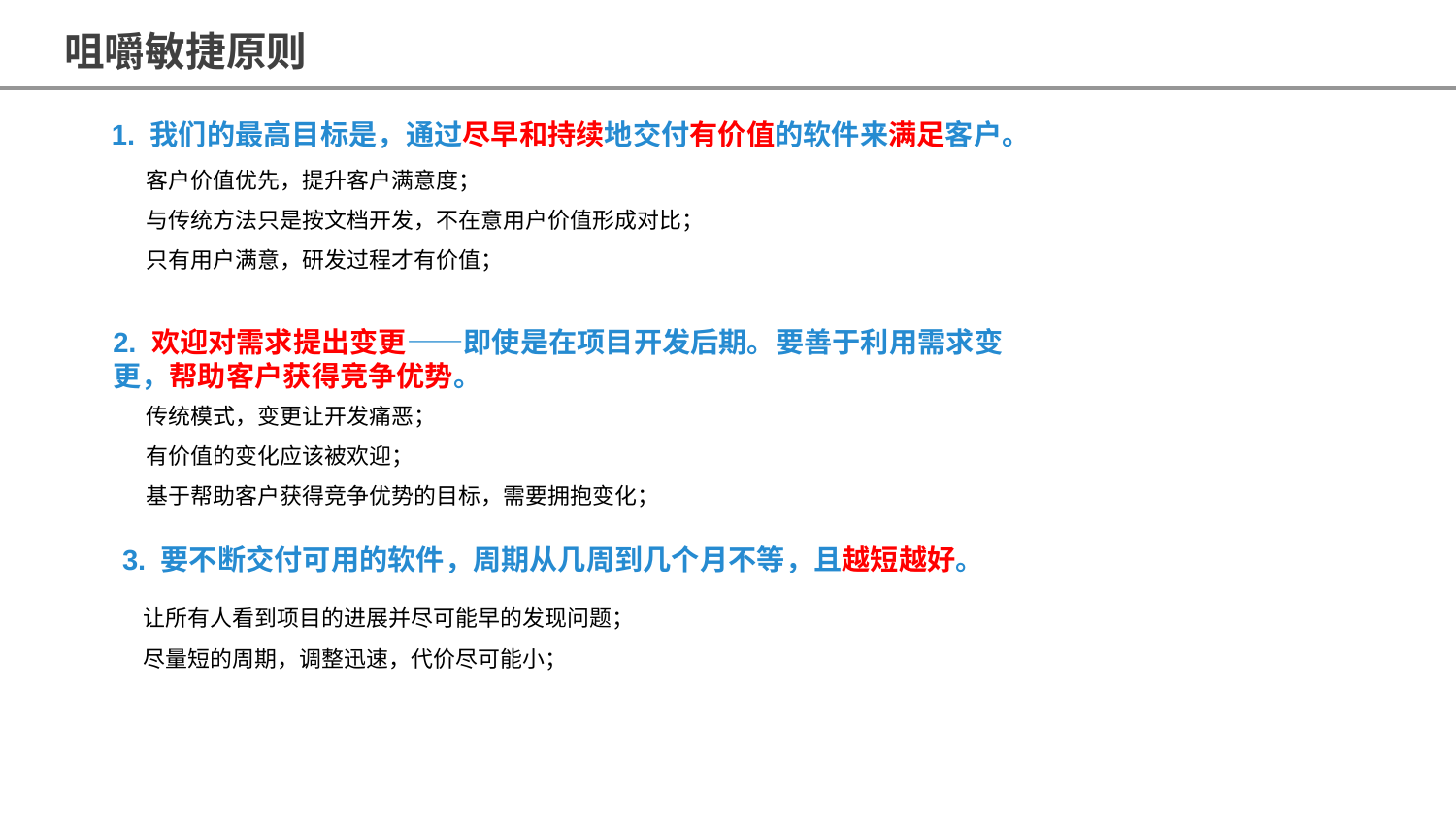

咀嚼敏捷原则
1. 我们的最高目标是，通过尽早和持续地交付有价值的软件来满足客户。
客户价值优先，提升客户满意度；
与传统方法只是按文档开发，不在意用户价值形成对比；
只有用户满意，研发过程才有价值；
2. 欢迎对需求提出变更——即使是在项目开发后期。要善于利用需求变
更，帮助客户获得竞争优势。
传统模式，变更让开发痛恶；
有价值的变化应该被欢迎；
基于帮助客户获得竞争优势的目标，需要拥抱变化；
3. 要不断交付可用的软件，周期从几周到几个月不等，且越短越好。
让所有人看到项目的进展并尽可能早的发现问题；
尽量短的周期，调整迅速，代价尽可能小；